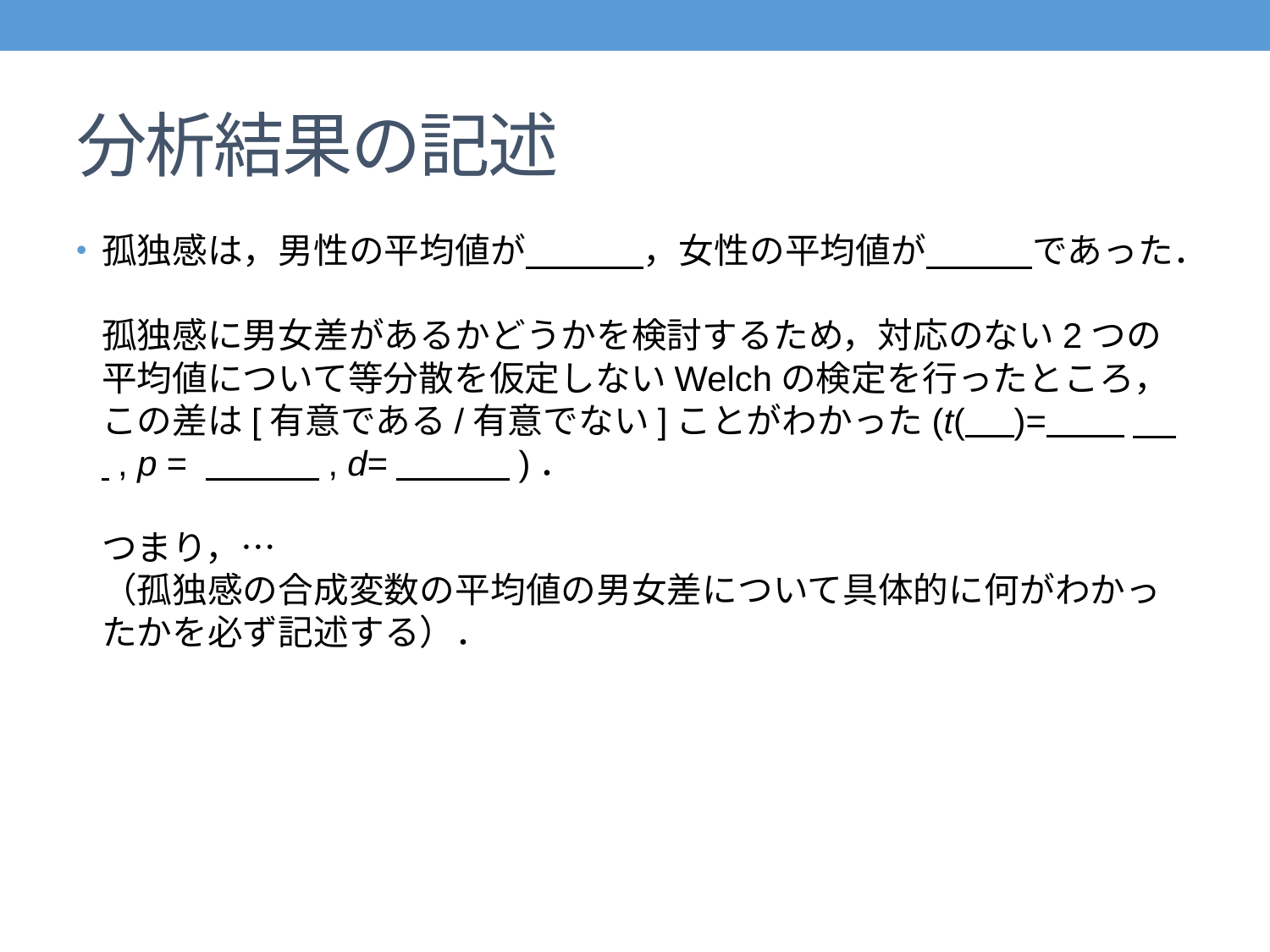

# 分析結果の記述
孤独感は，男性の平均値が 　　     ，女性の平均値が　　　であった．
孤独感に男女差があるかどうかを検討するため，対応のない2つの平均値について等分散を仮定しないWelchの検定を行ったところ，この差は[有意である/有意でない]ことがわかった(t(     )=        　   , p = 　 　　, d=　 　　)．
つまり，…
（孤独感の合成変数の平均値の男女差について具体的に何がわかったかを必ず記述する）．